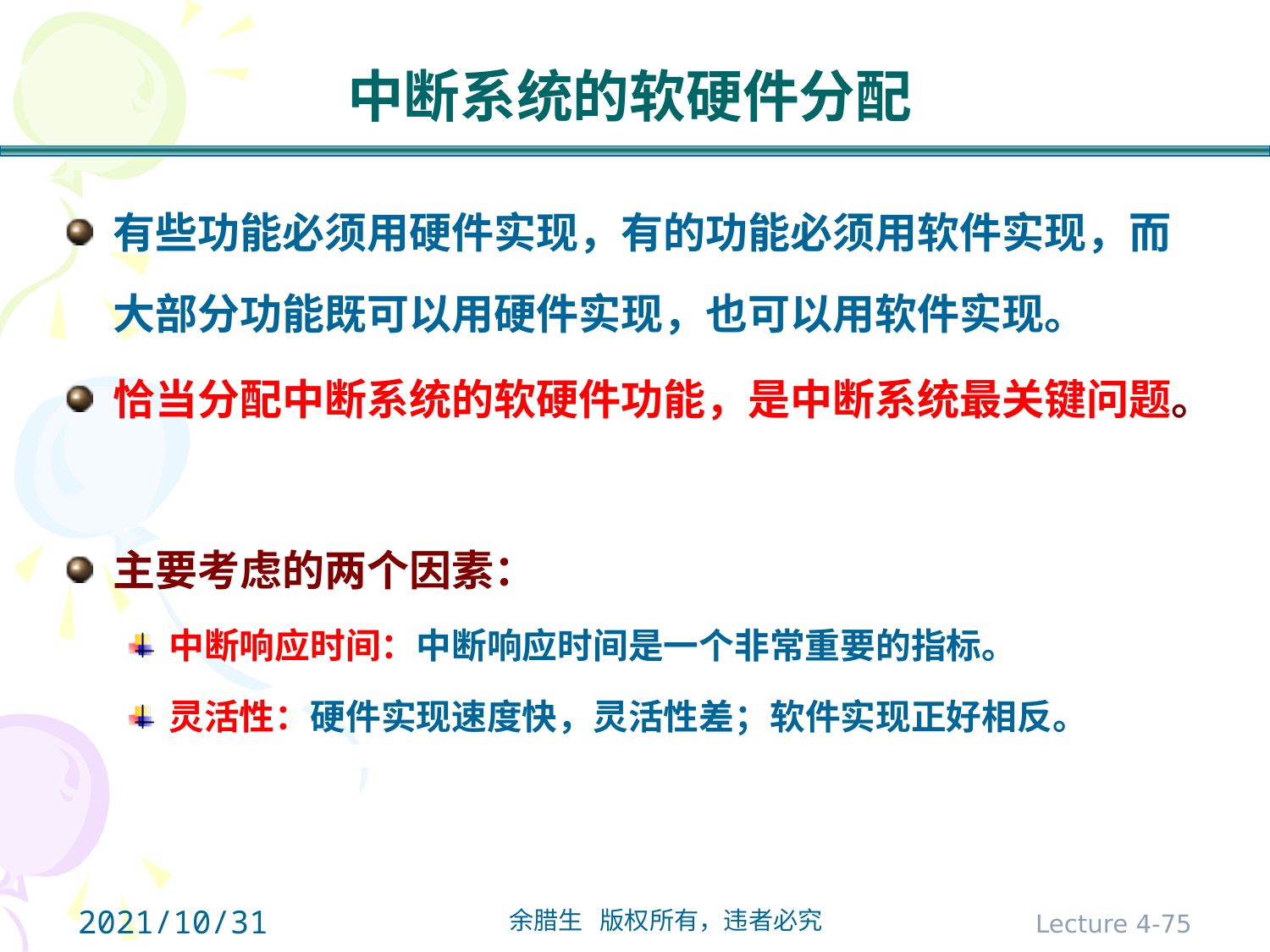

# 中断系统的软硬件分配
有些功能必须用硬件实现，有的功能必须用软件实现，而大部分功能既可以用硬件实现，也可以用软件实现。
恰当分配中断系统的软硬件功能，是中断系统最关键问题。

主要考虑的两个因素：
中断响应时间：中断响应时间是一个非常重要的指标。
灵活性：硬件实现速度快，灵活性差；软件实现正好相反。
2021/10/31
Lecture 4-75